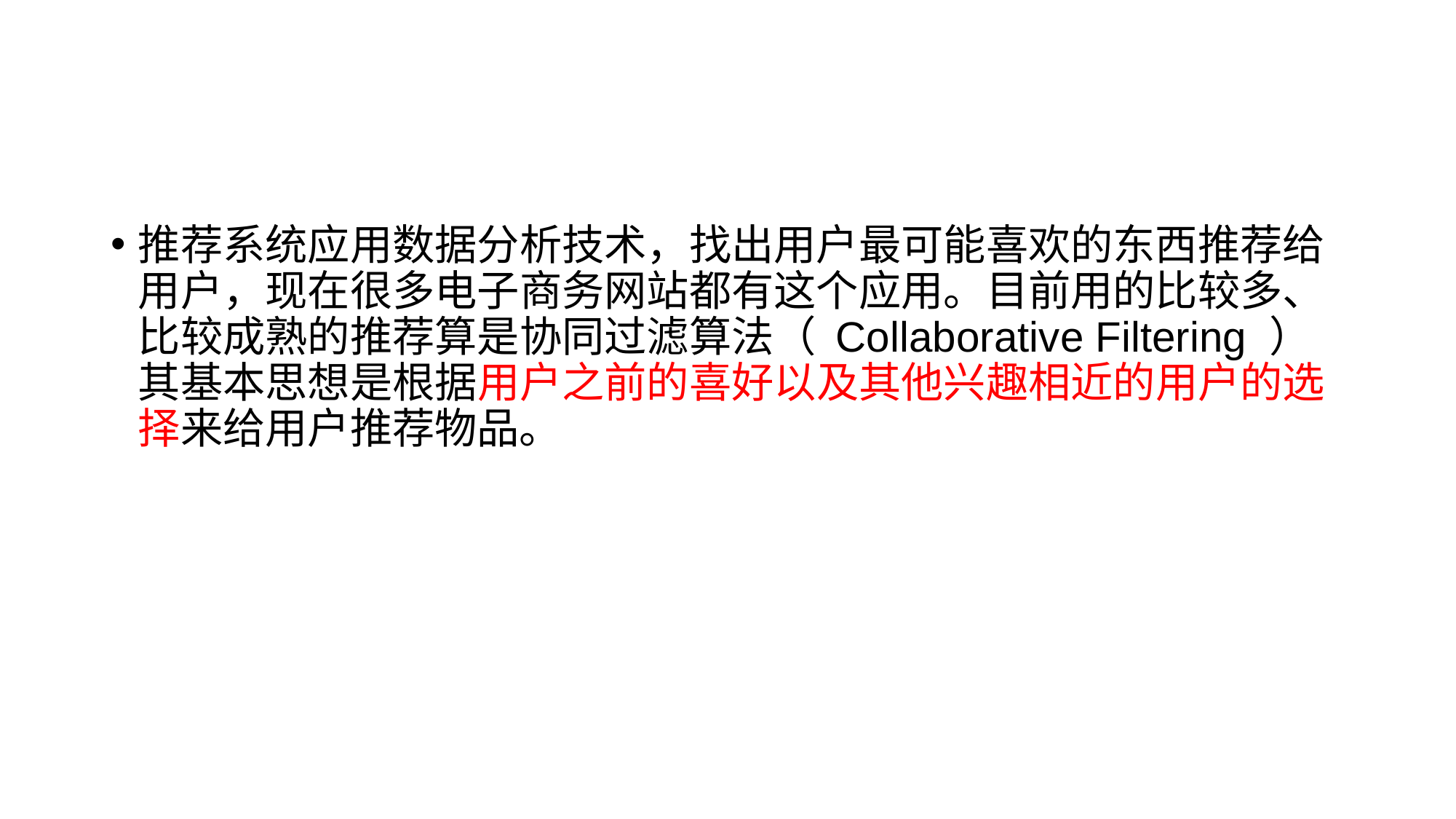

#
推荐系统应用数据分析技术，找出用户最可能喜欢的东西推荐给用户，现在很多电子商务网站都有这个应用。目前用的比较多、比较成熟的推荐算是协同过滤算法（ Collaborative Filtering ） 其基本思想是根据用户之前的喜好以及其他兴趣相近的用户的选择来给用户推荐物品。